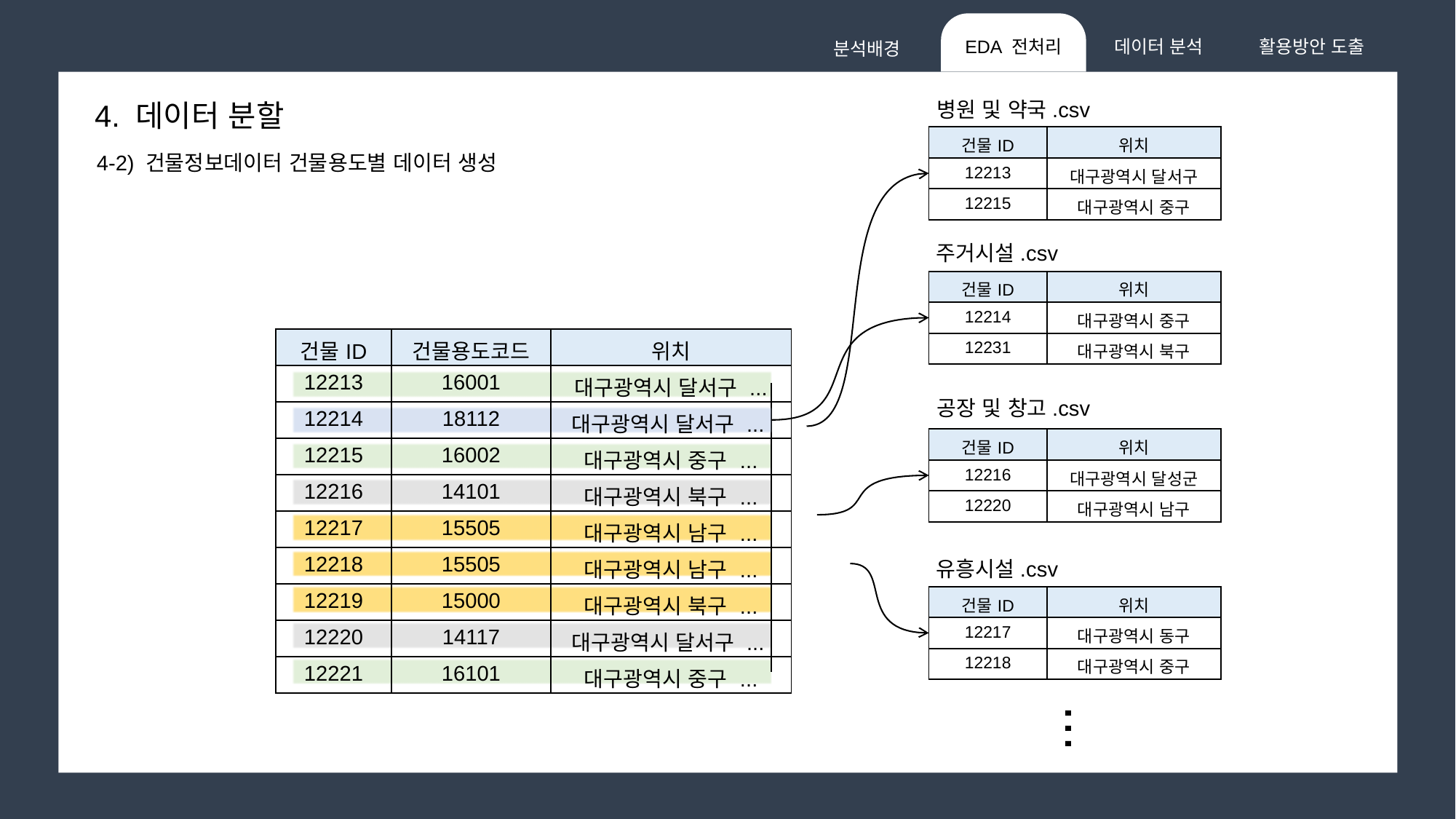

데이터 분석
활용방안 도출
EDA 전처리
분석배경

병원 및 약국.csv
4. 데이터 분할
| 건물ID | 위치 |
| --- | --- |
| 12213 | 대구광역시 달서구 |
| 12215 | 대구광역시 중구 |
4-2) 건물정보데이터 건물용도별 데이터 생성
주거시설.csv
| 건물ID | 위치 |
| --- | --- |
| 12214 | 대구광역시 중구 |
| 12231 | 대구광역시 북구 |

| 건물ID | 건물용도코드 | 위치 |
| --- | --- | --- |
| 12213 | 16001 | 대구광역시 달서구 ... |
| 12214 | 18112 | 대구광역시 달서구 ... |
| 12215 | 16002 | 대구광역시 중구 ... |
| 12216 | 14101 | 대구광역시 북구 ... |
| 12217 | 15505 | 대구광역시 남구 ... |
| 12218 | 15505 | 대구광역시 남구 ... |
| 12219 | 15000 | 대구광역시 북구 ... |
| 12220 | 14117 | 대구광역시 달서구 ... |
| 12221 | 16101 | 대구광역시 중구 ... |

공장 및 창고.csv

| 건물ID | 위치 |
| --- | --- |
| 12216 | 대구광역시 달성군 |
| 12220 | 대구광역시 남구 |

유흥시설.csv

| 건물ID | 위치 |
| --- | --- |
| 12217 | 대구광역시 동구 |
| 12218 | 대구광역시 중구 |

...